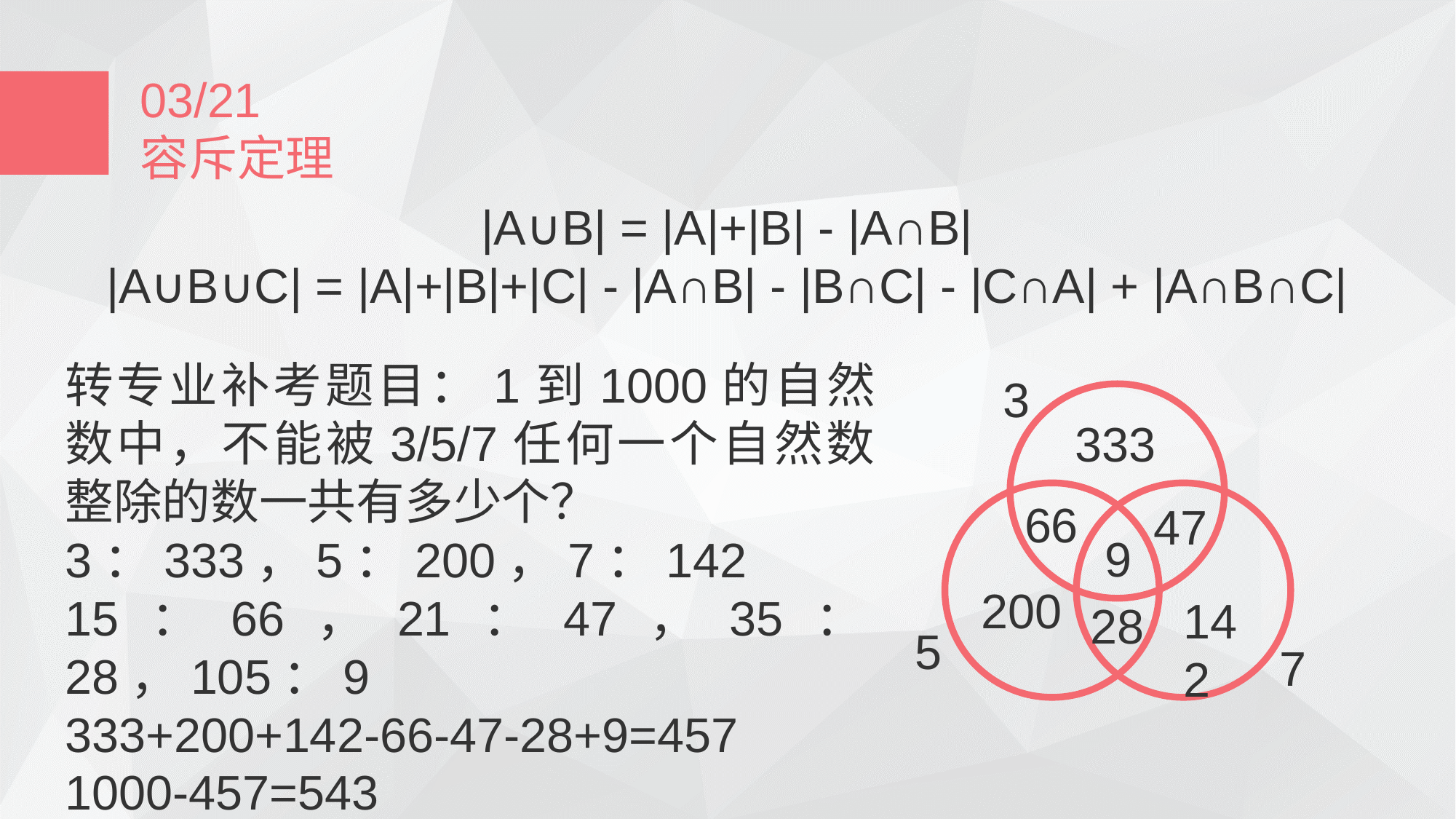

03/21
容斥定理

|A∪B| = |A|+|B| - |A∩B|
|A∪B∪C| = |A|+|B|+|C| - |A∩B| - |B∩C| - |C∩A| + |A∩B∩C|
转专业补考题目：1到1000的自然数中，不能被3/5/7任何一个自然数整除的数一共有多少个？
3：333，5：200，7：142
15：66，21：47，35：28，105：9
333+200+142-66-47-28+9=457
1000-457=543
3

333

66
47
9
200
142
28
5
7